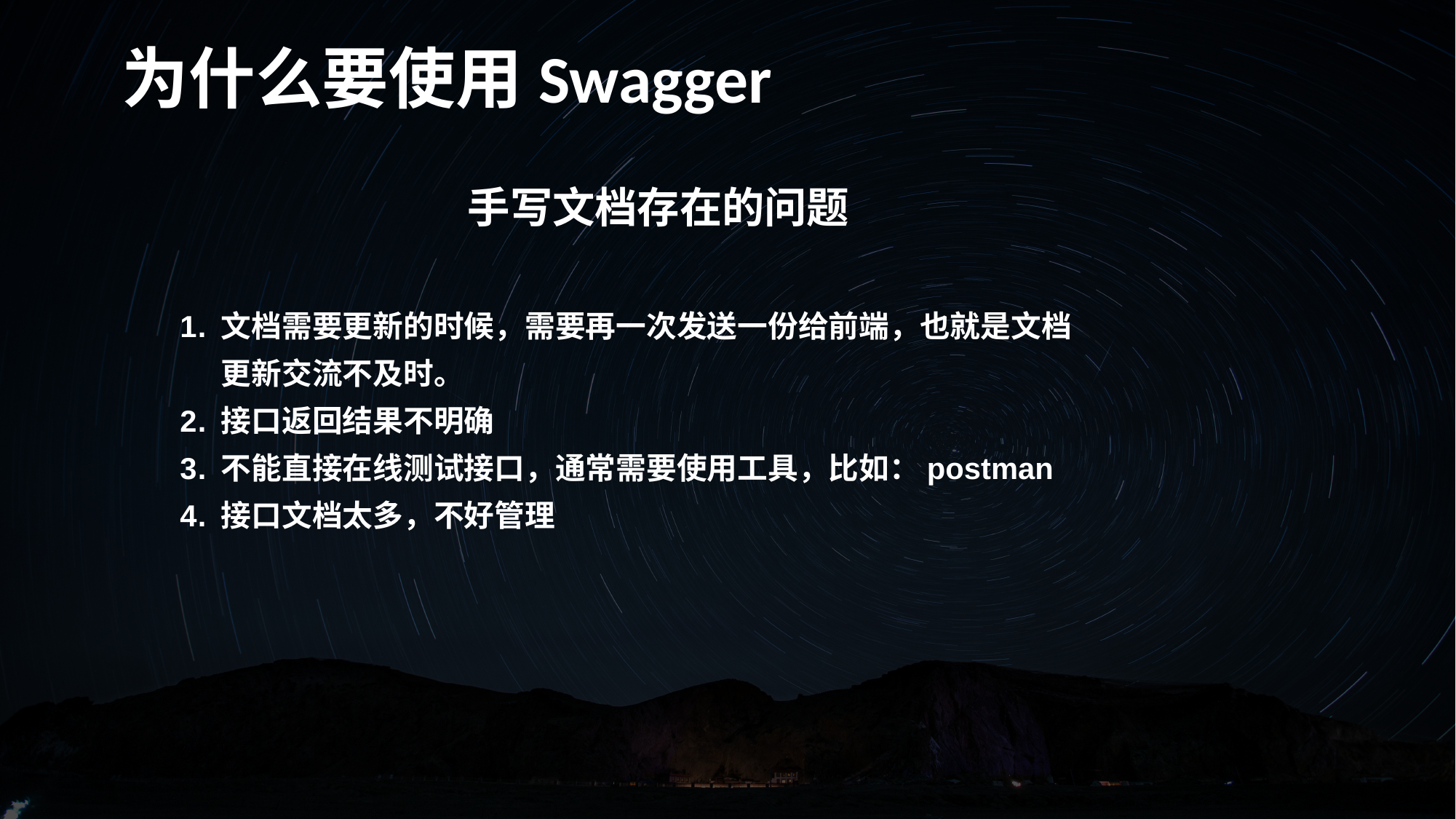

为什么要使用Swagger

			手写文档存在的问题

文档需要更新的时候，需要再一次发送一份给前端，也就是文档更新交流不及时。
接口返回结果不明确
不能直接在线测试接口，通常需要使用工具，比如：postman
接口文档太多，不好管理